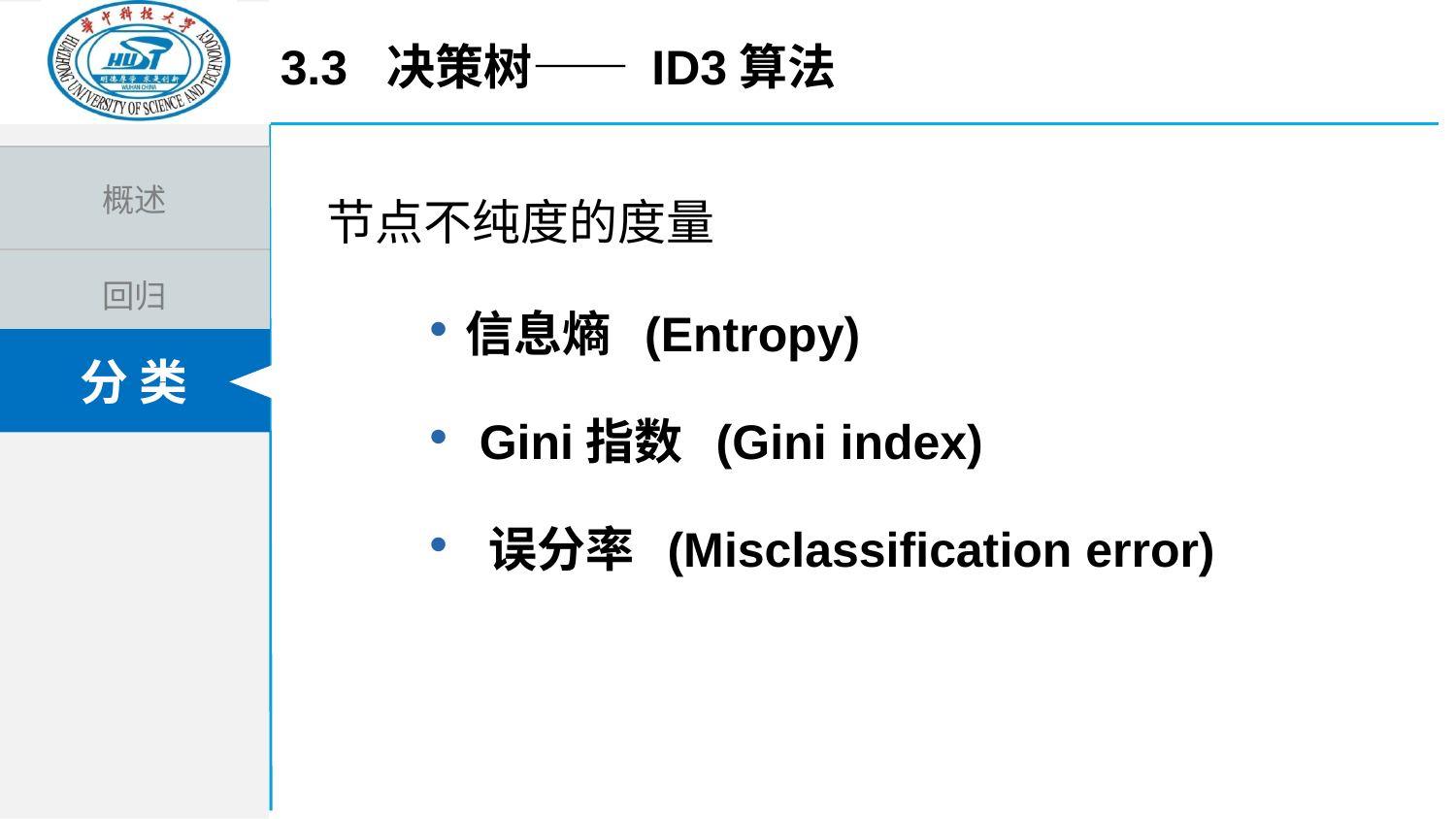

3.3  决策树—— id3算法
节点不纯度的度量
信息熵  (Entropy)
 Gini指数  (Gini index)
 误分率  (Misclassification error)